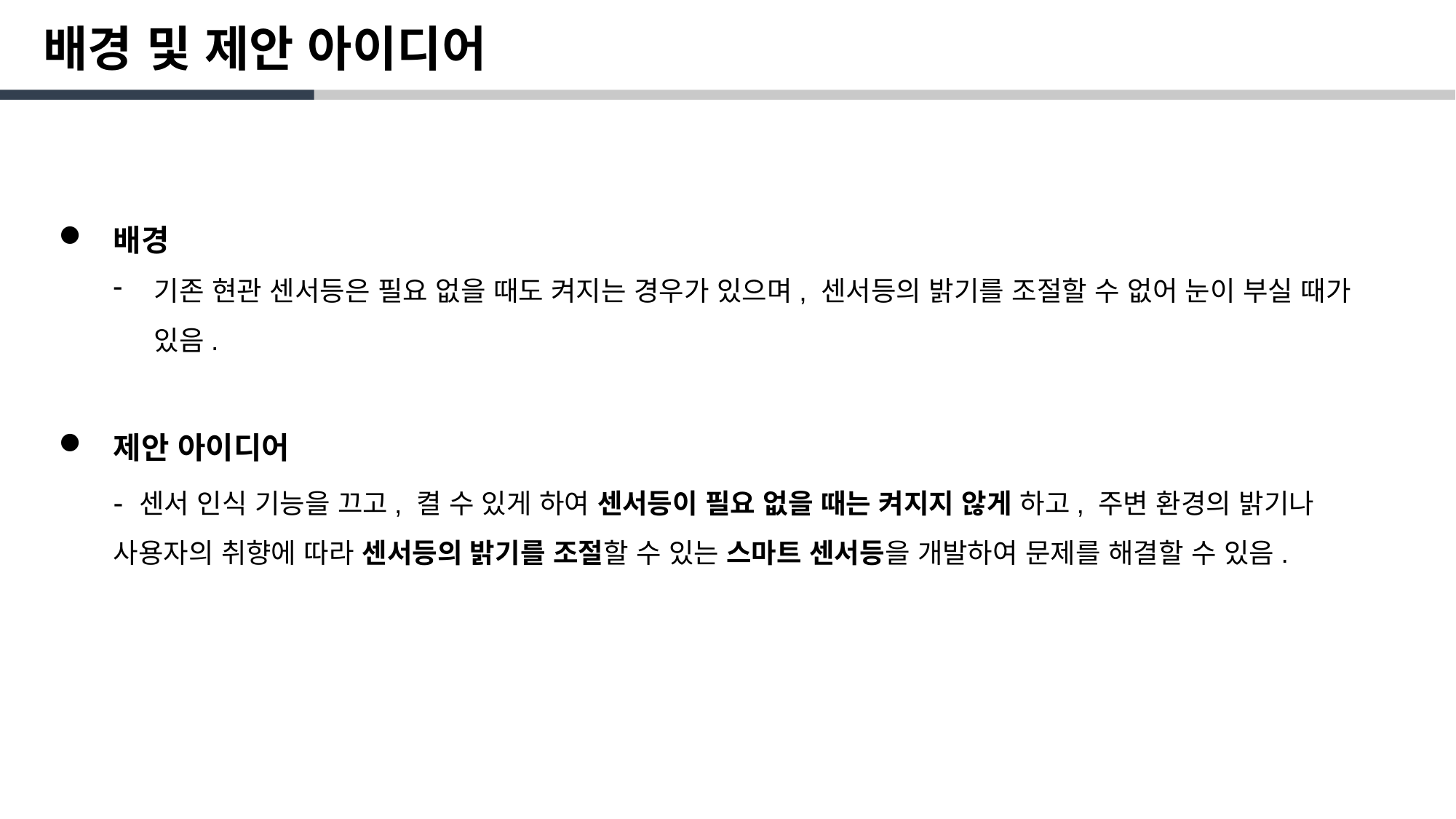

배경 및 제안 아이디어

배경
기존 현관 센서등은 필요 없을 때도 켜지는 경우가 있으며, 센서등의 밝기를 조절할 수 없어 눈이 부실 때가 있음.

제안 아이디어
- 센서 인식 기능을 끄고, 켤 수 있게 하여 센서등이 필요 없을 때는 켜지지 않게 하고, 주변 환경의 밝기나 사용자의 취향에 따라 센서등의 밝기를 조절할 수 있는 스마트 센서등을 개발하여 문제를 해결할 수 있음.